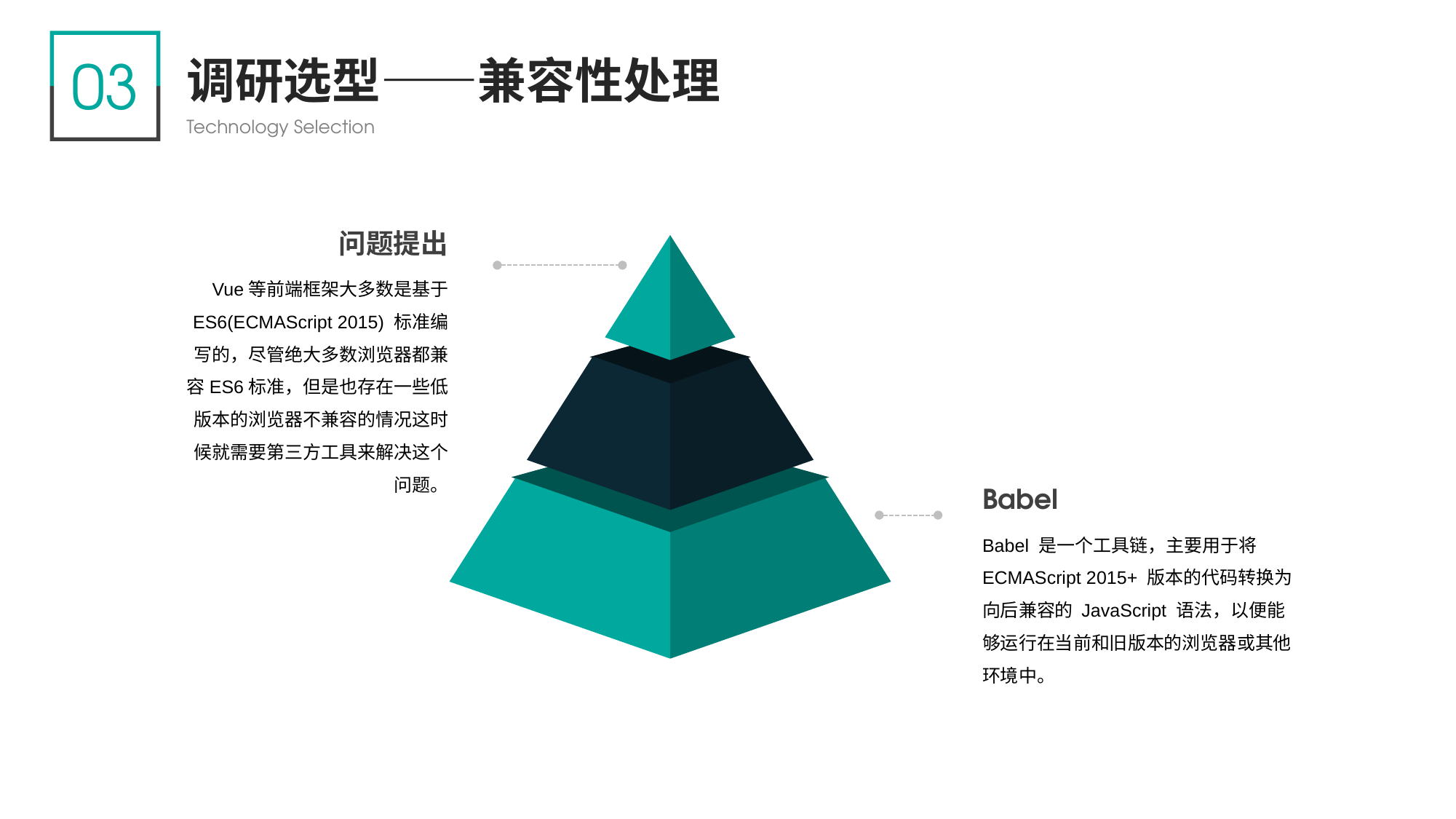

03
调研选型——兼容性处理
Technology Selection

问题提出
Vue等前端框架大多数是基于 ES6(ECMAScript 2015) 标准编写的，尽管绝大多数浏览器都兼容ES6标准，但是也存在一些低版本的浏览器不兼容的情况这时候就需要第三方工具来解决这个问题。

关键词
Babel
Babel 是一个工具链，主要用于将 ECMAScript 2015+ 版本的代码转换为向后兼容的 JavaScript 语法，以便能够运行在当前和旧版本的浏览器或其他环境中。